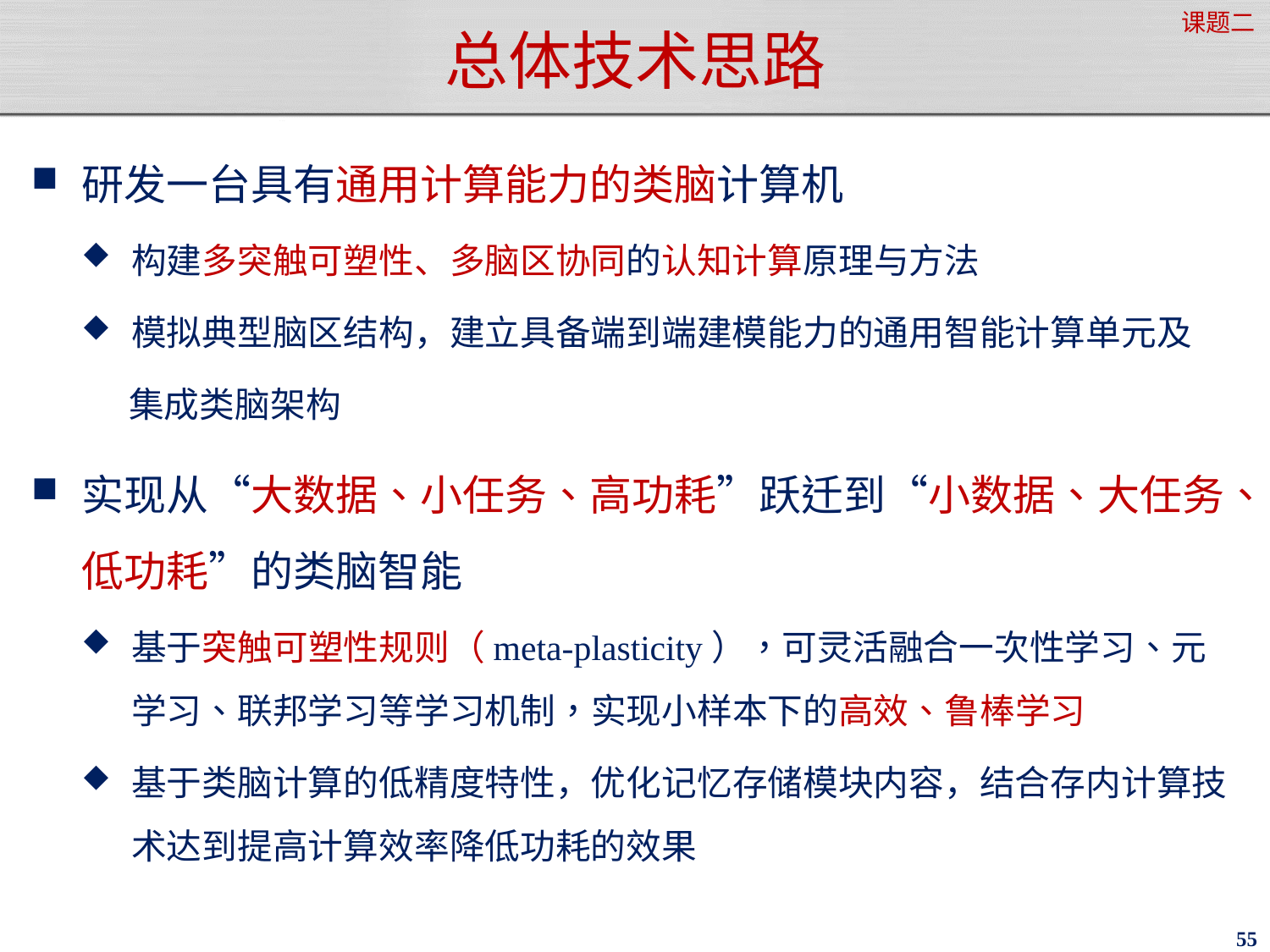

课题二
# 总体技术思路
研发一台具有通用计算能力的类脑计算机
构建多突触可塑性、多脑区协同的认知计算原理与方法
模拟典型脑区结构，建立具备端到端建模能力的通用智能计算单元及
     集成类脑架构
实现从“大数据、小任务、高功耗”跃迁到“小数据、大任务、低功耗”的类脑智能
基于突触可塑性规则（meta-plasticity），可灵活融合一次性学习、元学习、联邦学习等学习机制，实现小样本下的高效、鲁棒学习
基于类脑计算的低精度特性，优化记忆存储模块内容，结合存内计算技术达到提高计算效率降低功耗的效果
55